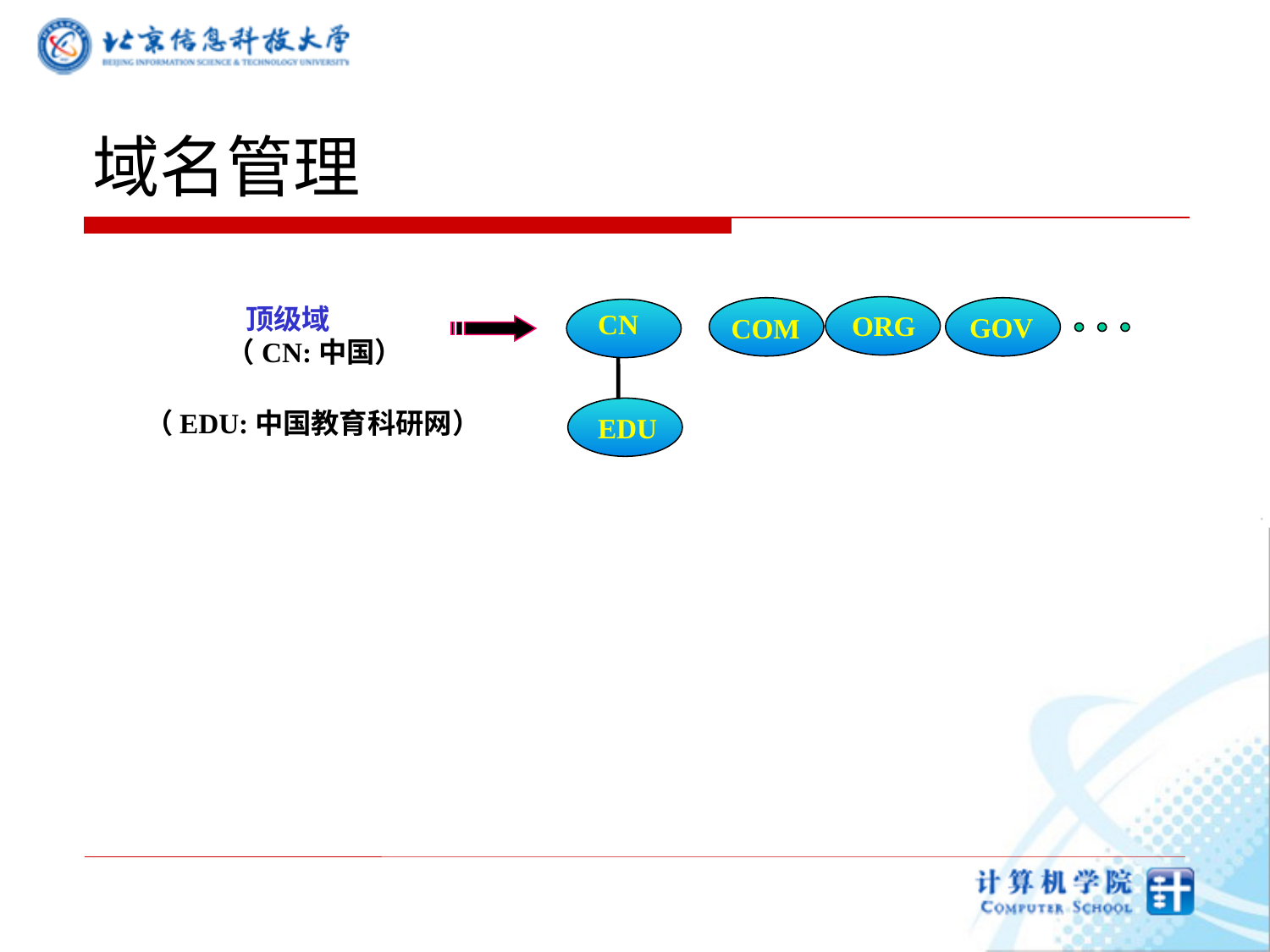

# 域名管理
顶级域

CN
ORG
GOV
COM

（CN:中国）

（EDU:中国教育科研网）
EDU